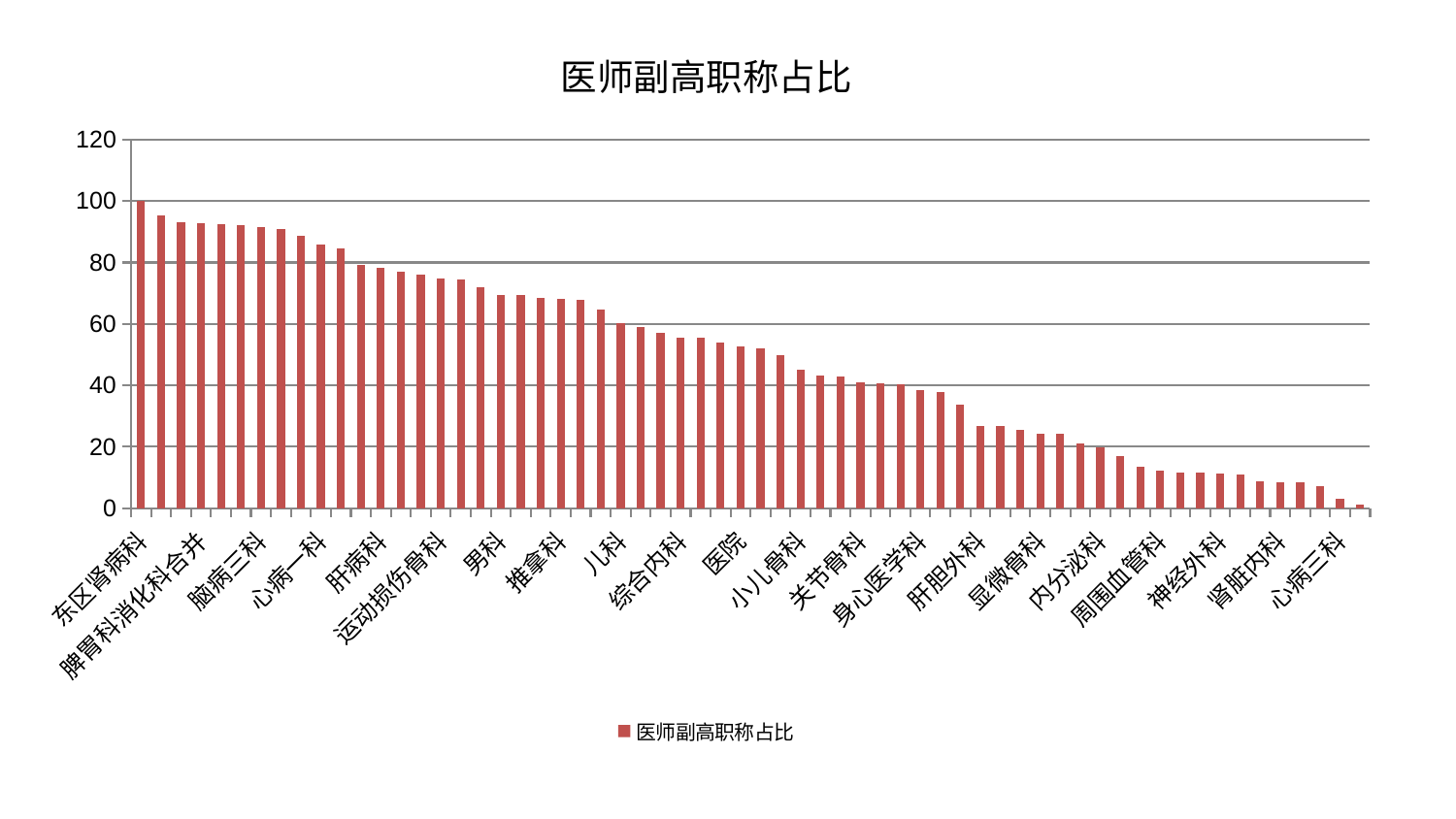

### Chart: 医师副高职称占比

| Category | 医师副高职称占比 |
|---|---|
| 东区肾病科 | 100.0 |
| 眼科 | 95.17633290451182 |
| 口腔科 | 93.27065248868522 |
| 脾胃科消化科合并 | 92.87687680329286 |
| 心病四科 | 92.53140456357124 |
| 产科 | 92.02774302894979 |
| 脑病三科 | 91.61519351383521 |
| 骨科 | 90.98768172805904 |
| 美容皮肤科 | 88.54785682360237 |
| 心病一科 | 85.99047122639027 |
| 微创骨科 | 84.65487813967944 |
| 血液科 | 79.29840055386248 |
| 肝病科 | 78.1982420464572 |
| 西区重症医学科 | 76.94603413600731 |
| 脑病一科 | 75.96359530603034 |
| 运动损伤骨科 | 74.80988168536196 |
| 创伤骨科 | 74.63160677067782 |
| 脑病二科 | 72.01154647405284 |
| 男科 | 69.51161270733076 |
| 康复科 | 69.45489885642448 |
| 耳鼻喉科 | 68.48068315960683 |
| 推拿科 | 68.23212624561133 |
| 胸外科 | 67.80676990754553 |
| 风湿病科 | 64.70082249229311 |
| 儿科 | 60.415629912386414 |
| 呼吸内科 | 58.96878347469614 |
| 老年医学科 | 57.27542802824828 |
| 综合内科 | 55.509488366813045 |
| 肛肠科 | 55.458067574058575 |
| 皮肤科 | 53.9778844970038 |
| 医院 | 52.54844287330841 |
| 心血管内科 | 52.150980292939806 |
| 妇二科 | 49.889078401464346 |
| 小儿骨科 | 45.00175986388288 |
| 肿瘤内科 | 43.092735095791014 |
| 小儿推拿科 | 42.75935637419184 |
| 关节骨科 | 40.9956888217472 |
| 重症医学科 | 40.747678662311706 |
| 东区重症医学科 | 40.32100329022062 |
| 身心医学科 | 38.464902772259535 |
| 中医外治中心 | 37.83820908633449 |
| 治未病中心 | 33.718957016024184 |
| 肝胆外科 | 26.780476700748768 |
| 乳腺甲状腺外科 | 26.718349905691685 |
| 普通外科 | 25.45585186843713 |
| 显微骨科 | 24.25549073041249 |
| 妇科妇二科合并 | 24.21391839230058 |
| 泌尿外科 | 20.945363344713087 |
| 内分泌科 | 19.98982062139545 |
| 妇科 | 16.9200228774792 |
| 脊柱骨科 | 13.495259166441588 |
| 周围血管科 | 12.271842817842417 |
| 神经内科 | 11.76421614922174 |
| 心病二科 | 11.596712532472386 |
| 神经外科 | 11.416479415616188 |
| 脾胃病科 | 10.873974941740205 |
| 消化内科 | 8.915651907036404 |
| 肾脏内科 | 8.471226003469322 |
| 肾病科 | 8.31130272472902 |
| 针灸科 | 7.206114036058042 |
| 心病三科 | 3.1433473986285154 |
| 中医经典科 | 1.3135273358021449 |
26